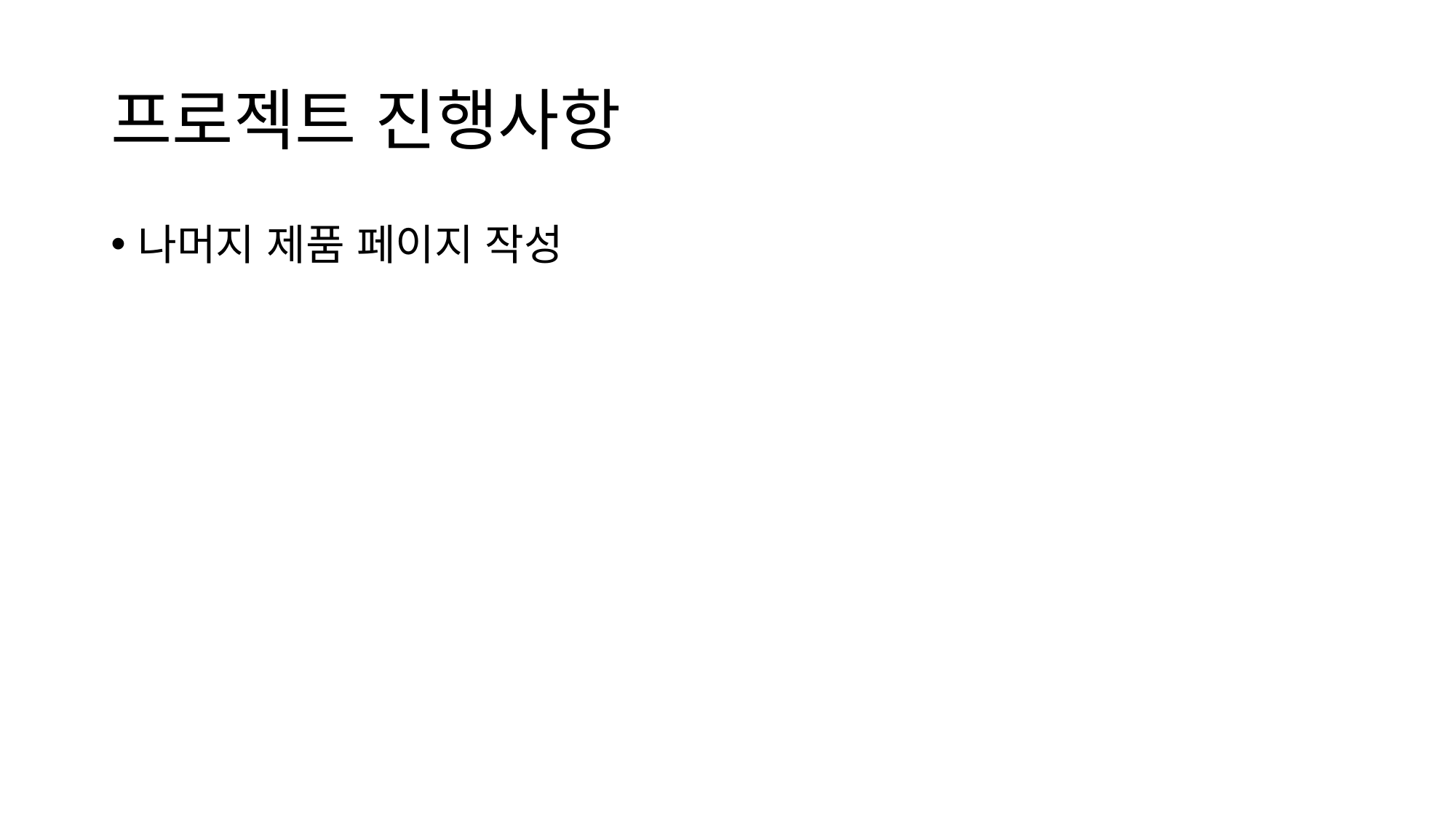

# 프로젝트 진행사항
나머지 제품 페이지 작성